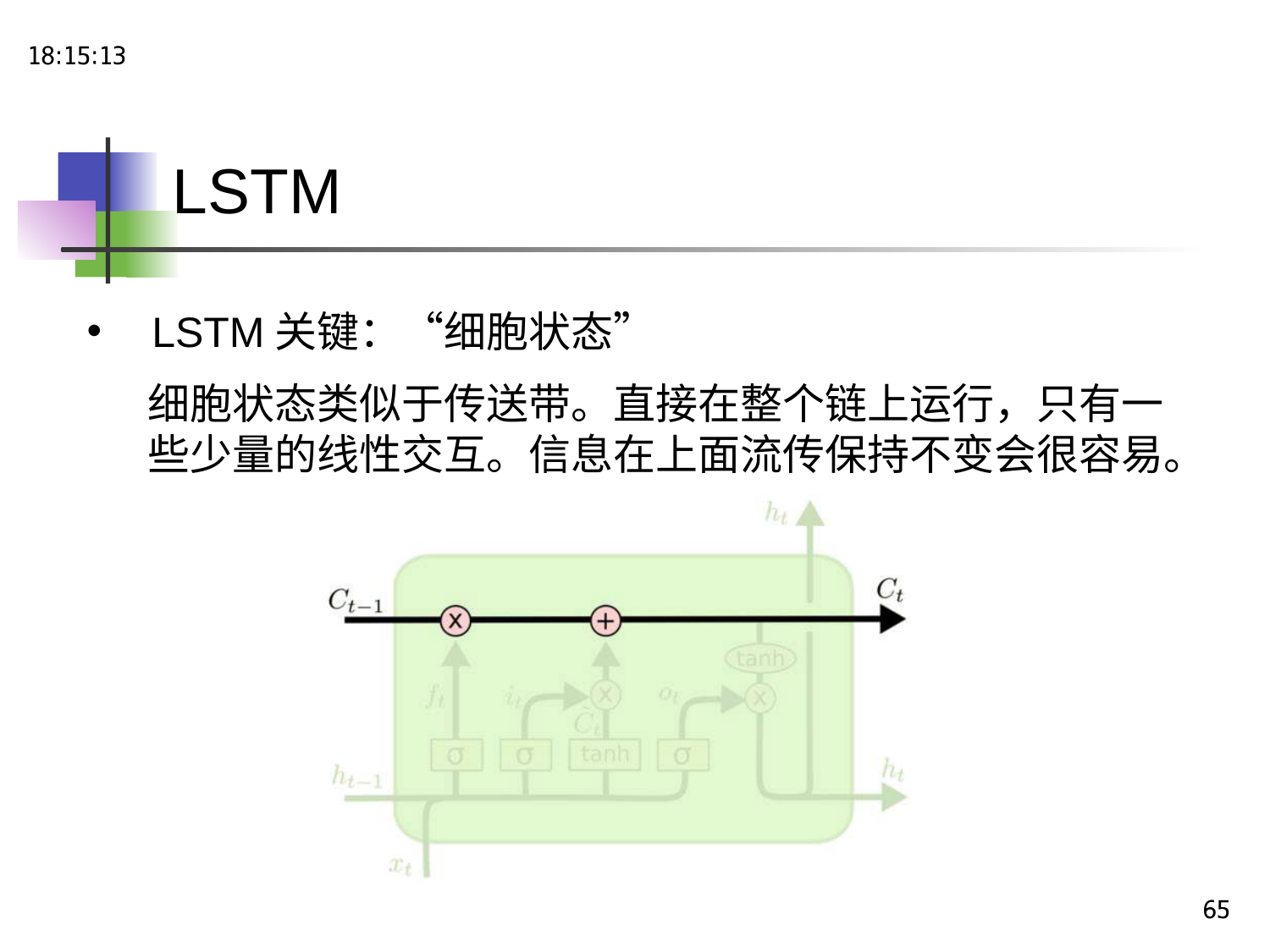

18:15:13
# LSTM
LSTM关键：“细胞状态”
细胞状态类似于传送带。直接在整个链上运行，只有一些少量的线性交互。信息在上面流传保持不变会很容易。

65